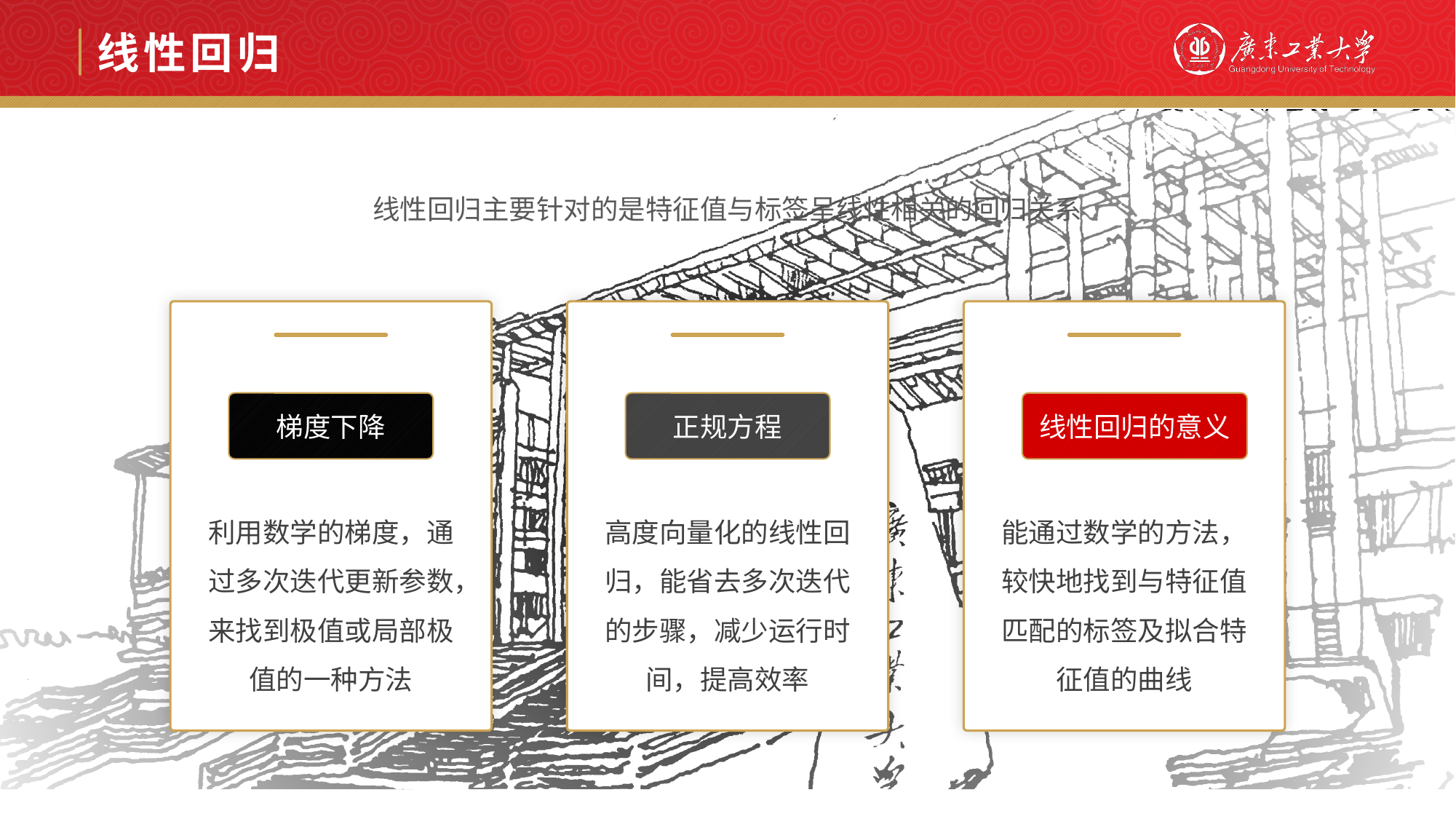

线性回归
线性回归主要针对的是特征值与标签呈线性相关的回归关系

线性回归的意义
梯度下降
正规方程
利用数学的梯度，通过多次迭代更新参数，来找到极值或局部极值的一种方法
高度向量化的线性回归，能省去多次迭代的步骤，减少运行时间，提高效率
能通过数学的方法，较快地找到与特征值匹配的标签及拟合特征值的曲线